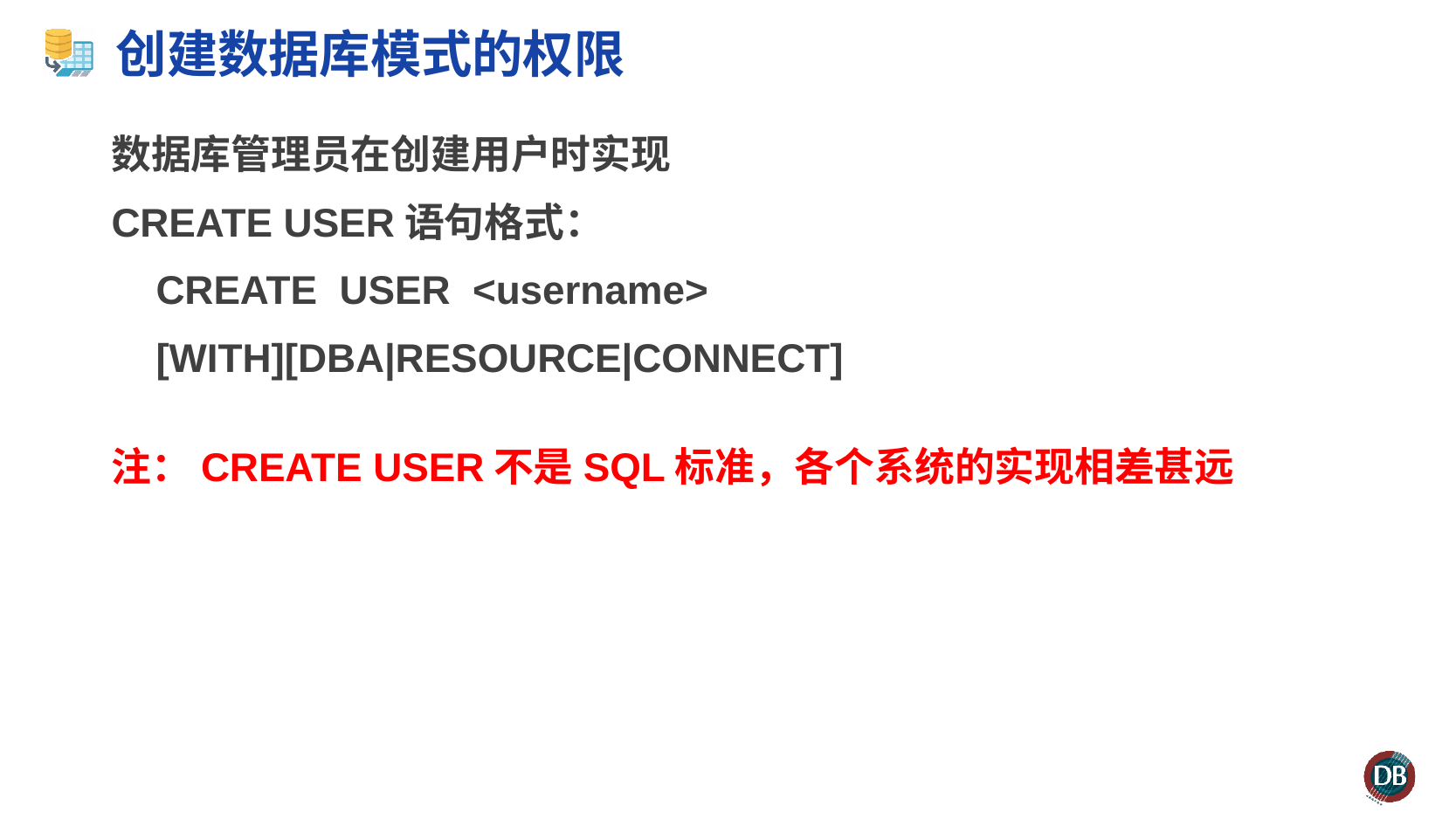

# 创建数据库模式的权限
数据库管理员在创建用户时实现
CREATE USER语句格式：
    CREATE  USER  <username>
    [WITH][DBA|RESOURCE|CONNECT]

注：CREATE USER不是SQL标准，各个系统的实现相差甚远